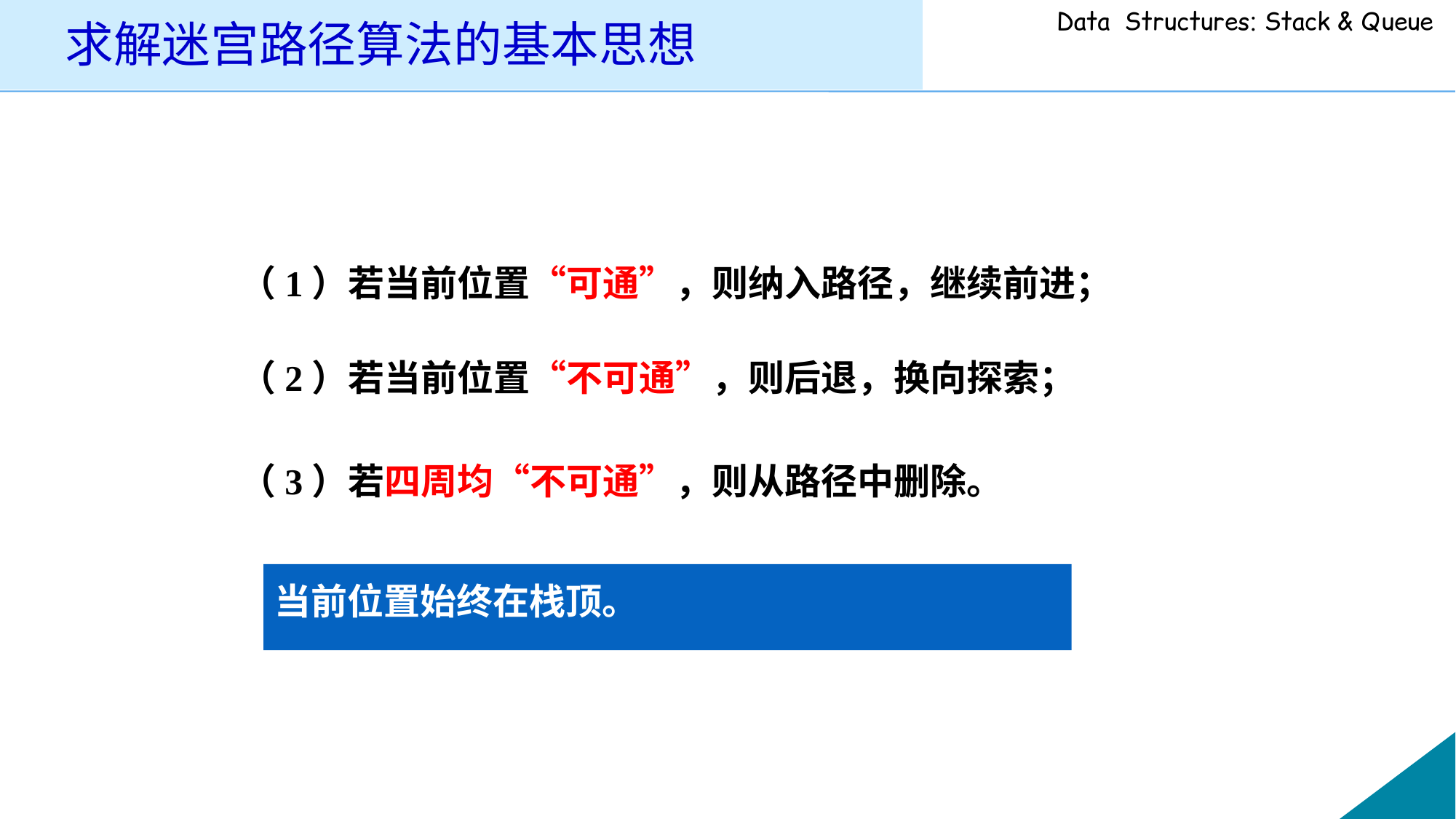

# 求解迷宫路径算法的基本思想
（1）若当前位置“可通”，则纳入路径，继续前进；
（2）若当前位置“不可通”，则后退，换向探索；
（3）若四周均“不可通”，则从路径中删除。
当前位置始终在栈顶。